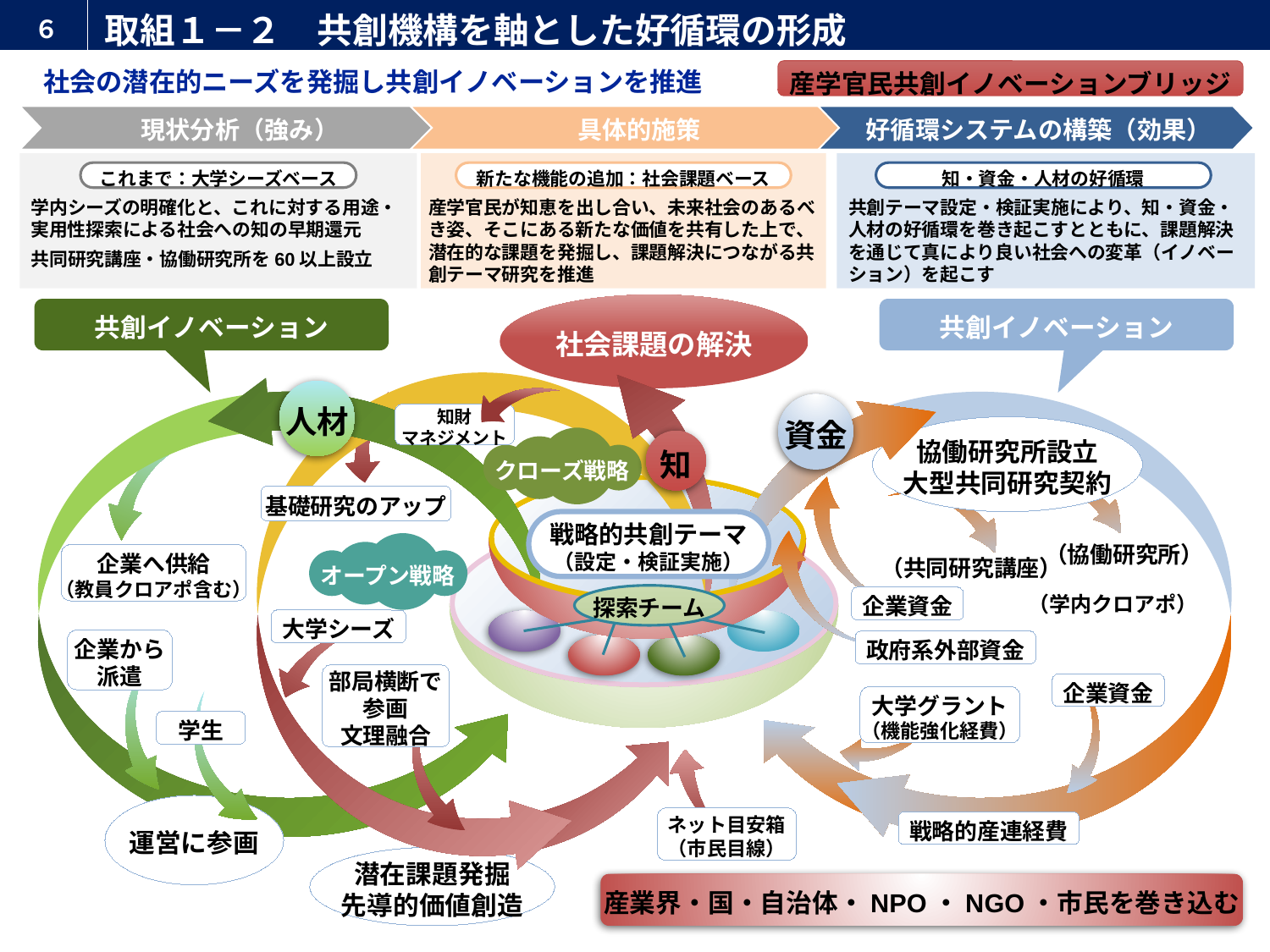

# 取組１－２　共創機構を軸とした好循環の形成
６
（5/12）
付録から本編に移動
タイトルを修正
産学官民共創イノベーションブリッジ
社会の潜在的ニーズを発掘し共創イノベーションを推進
現状分析（強み）
具体的施策
好循環システムの構築（効果）

これまで：大学シーズベース
新たな機能の追加：社会課題ベース
知・資金・人材の好循環
学内シーズの明確化と、これに対する用途・実用性探索による社会への知の早期還元
共同研究講座・協働研究所を60以上設立
産学官民が知恵を出し合い、未来社会のあるべき姿、そこにある新たな価値を共有した上で、潜在的な課題を発掘し、課題解決につながる共創テーマ研究を推進
共創テーマ設定・検証実施により、知・資金・人材の好循環を巻き起こすとともに、課題解決を通じて真により良い社会への変革（イノベーション）を起こす
（5/12）
「NPO/NGO」を追加→
社会課題の解決
共創イノベーション
共創イノベーション

人材

資金

知財
マネジメント
協働研究所設立
大型共同研究契約

クローズ戦略
知

基礎研究のアップ
戦略的共創テーマ
（設定・検証実施）

オープン戦略
（協働研究所）

企業へ供給
（教員クロアポ含む）
（共同研究講座）
探索チーム
企業資金
（学内クロアポ）

大学シーズ

企業から
派遣
政府系外部資金

部局横断で
参画
文理融合
企業資金

大学グラント
（機能強化経費）

学生

運営に参画
ネット目安箱
（市民目線）
戦略的産連経費
潜在課題発掘
先導的価値創造
産業界・国・自治体・NPO・NGO・市民を巻き込む